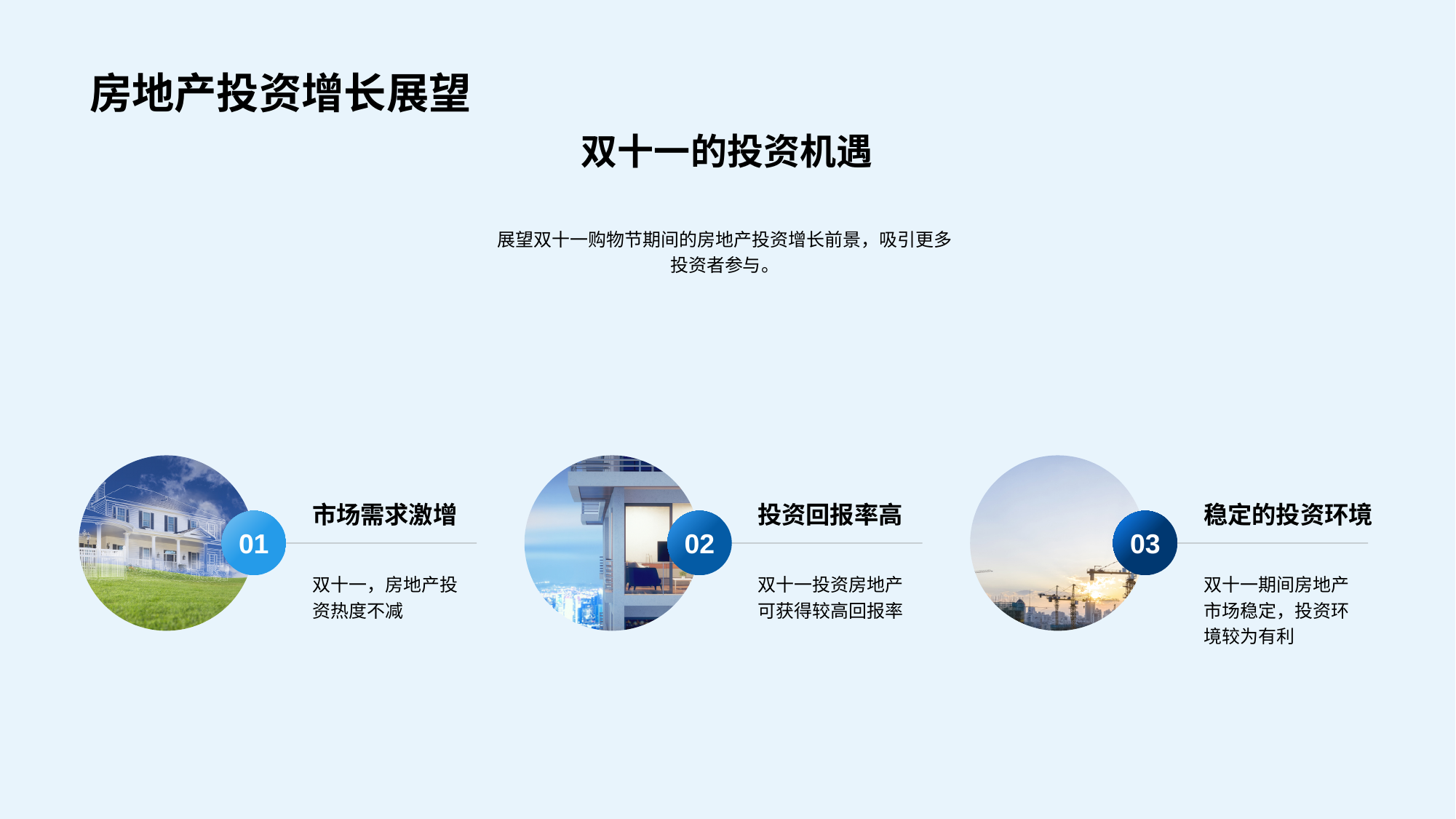

# 房地产投资增长展望
双十一的投资机遇
展望双十一购物节期间的房地产投资增长前景，吸引更多投资者参与。

投资回报率高
02
双十一投资房地产可获得较高回报率

稳定的投资环境
03
双十一期间房地产市场稳定，投资环境较为有利

市场需求激增
01
双十一，房地产投资热度不减